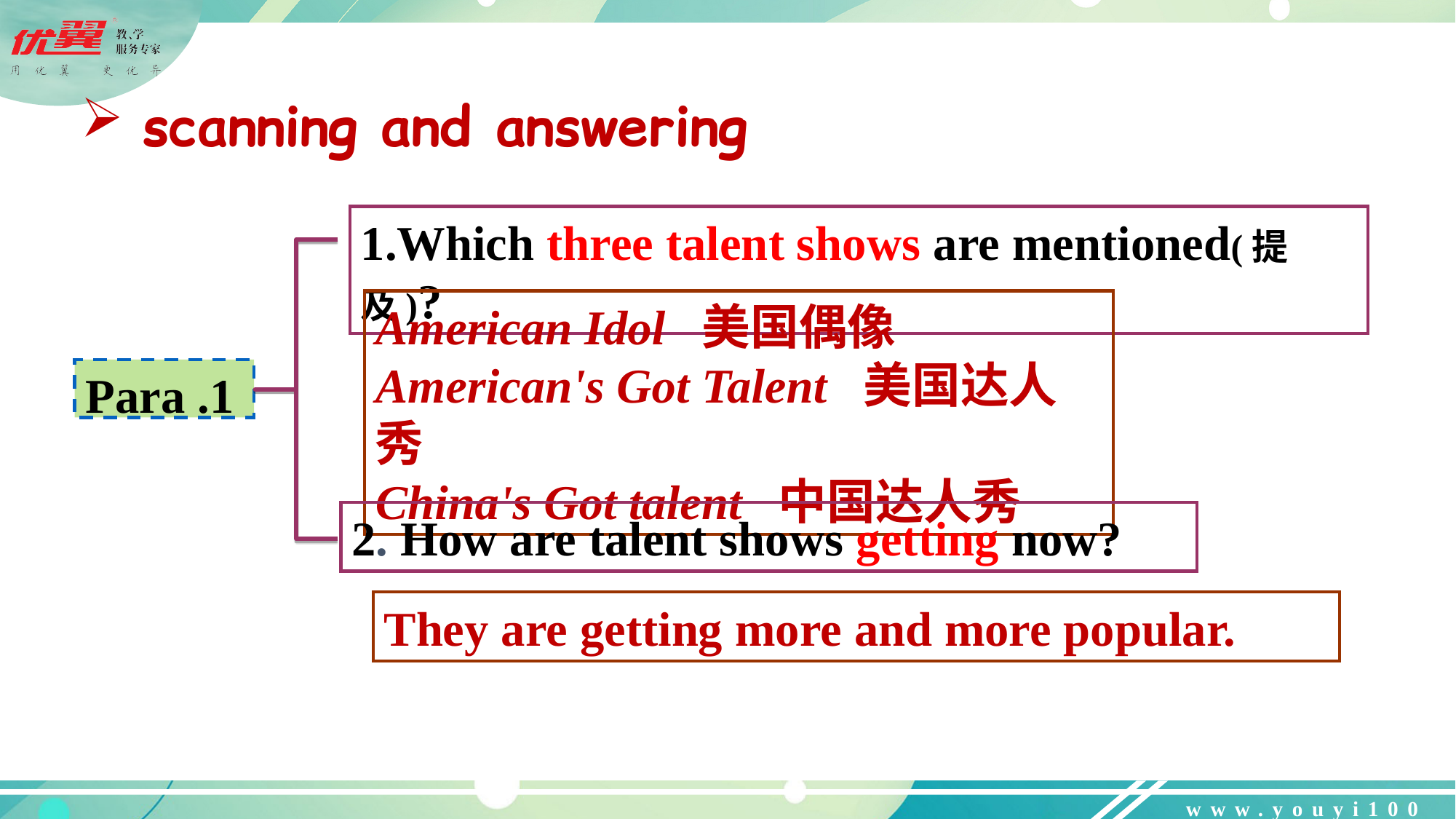

scanning and answering
1.Which three talent shows are mentioned(提及)?

American Idol  美国偶像
American's Got Talent  美国达人秀
China's Got talent  中国达人秀
Para .1
2. How are talent shows getting now?
They are getting more and more popular.